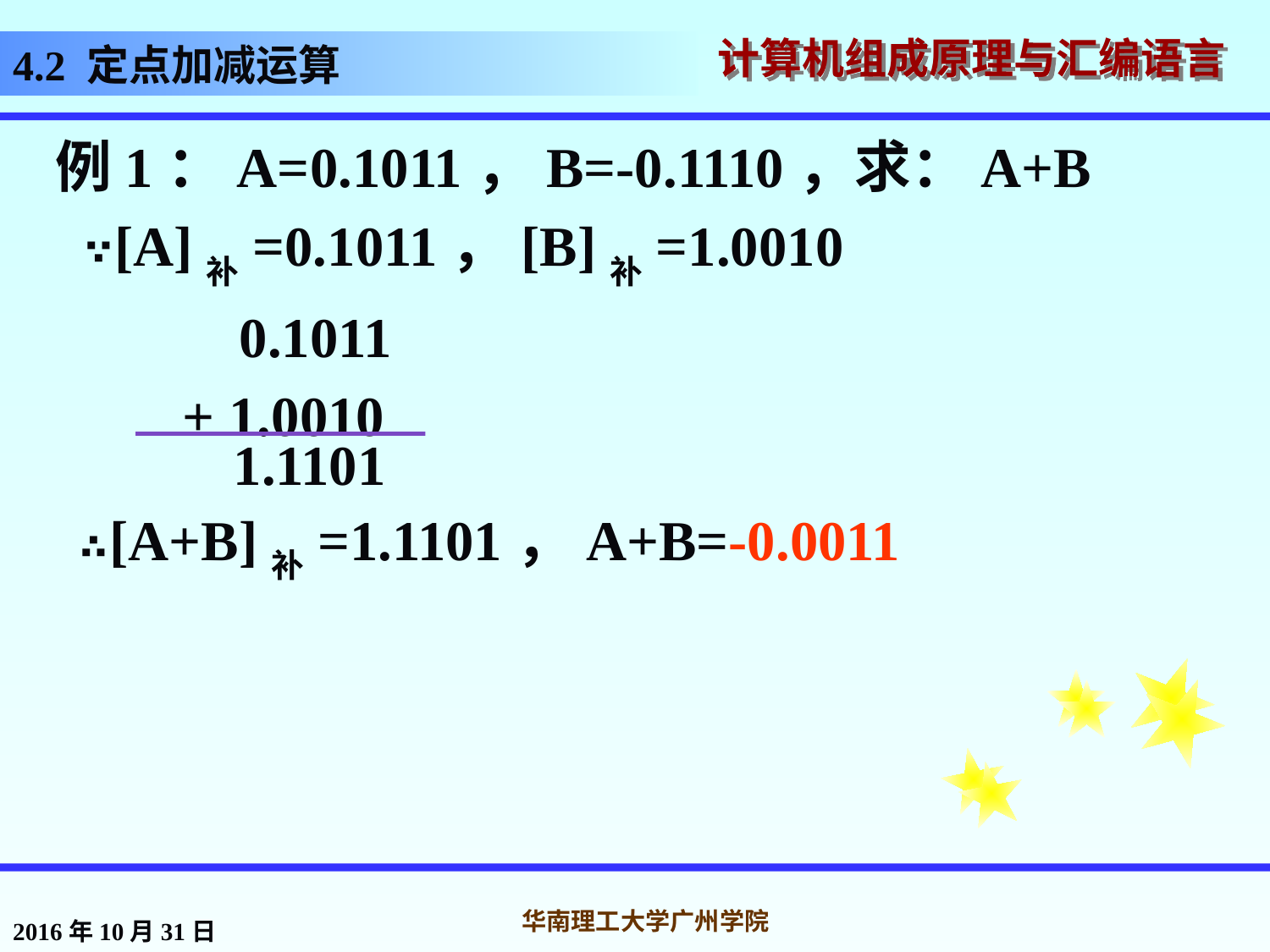

# 4.2 定点加减运算
例1：A=0.1011，B=-0.1110，求：A+B
  ∵[A]补=0.1011，[B]补=1.0010
             0.1011
         + 1.0010
1.1101

∴[A+B]补=1.1101，A+B=-0.0011
2016年10月31日
华南理工大学广州学院